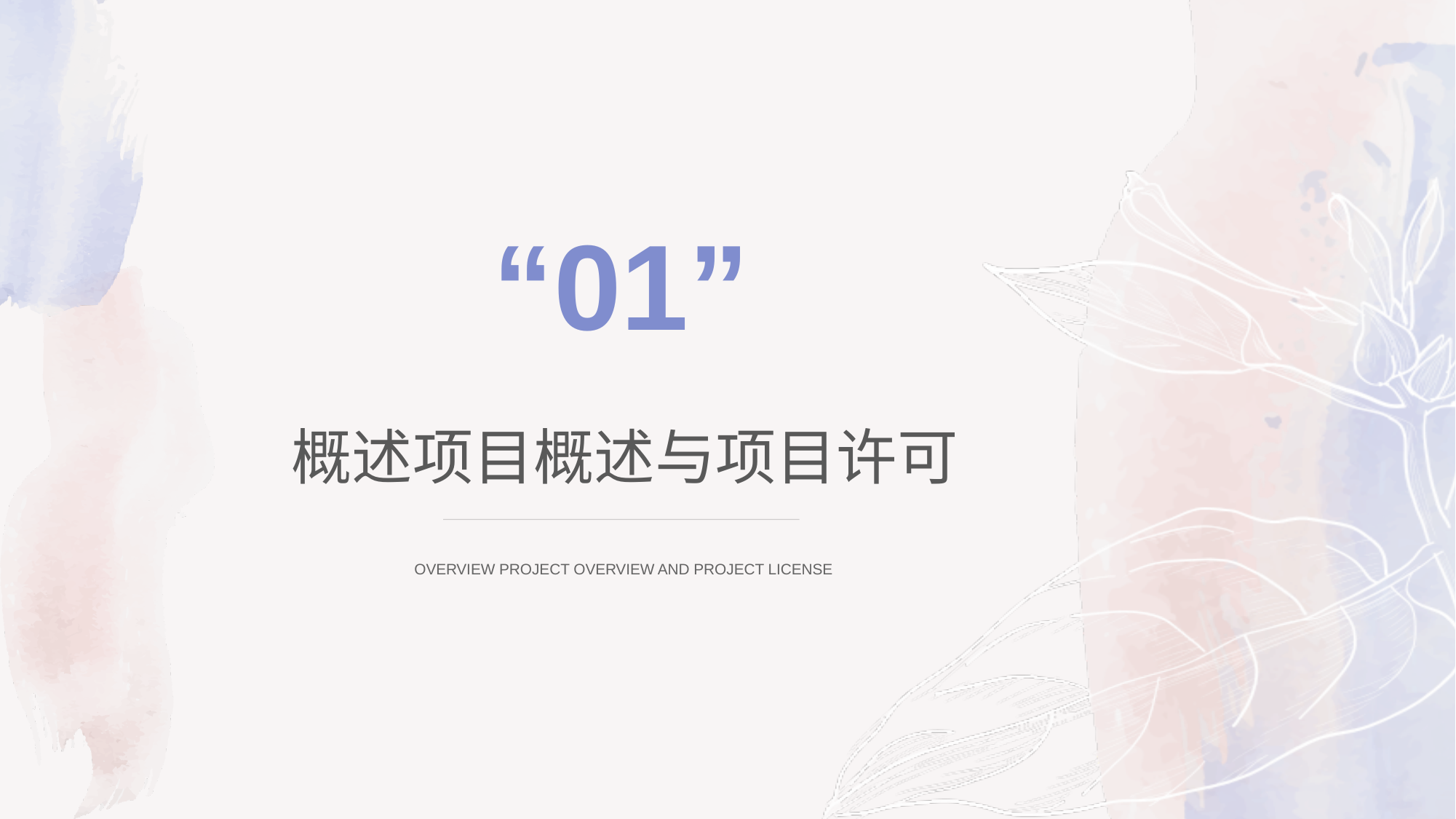

“01”
概述项目概述与项目许可
 Overview Project Overview and Project License